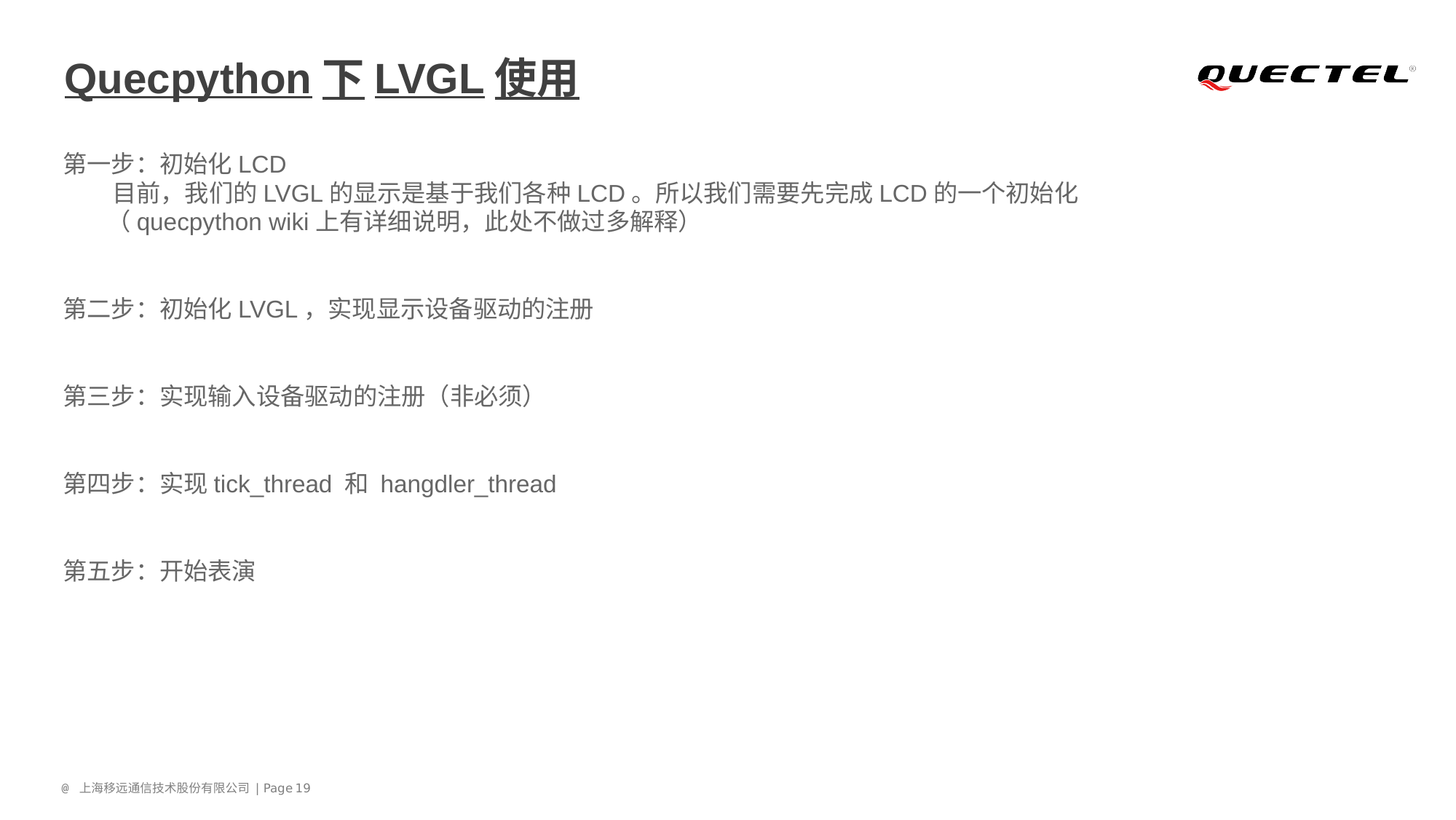

# Quecpython下LVGL使用
第一步：初始化LCD
        目前，我们的LVGL的显示是基于我们各种LCD。所以我们需要先完成LCD的一个初始化
       （quecpython wiki上有详细说明，此处不做过多解释）

第二步：初始化LVGL，实现显示设备驱动的注册

第三步：实现输入设备驱动的注册（非必须）

第四步：实现tick_thread 和 hangdler_thread

第五步：开始表演